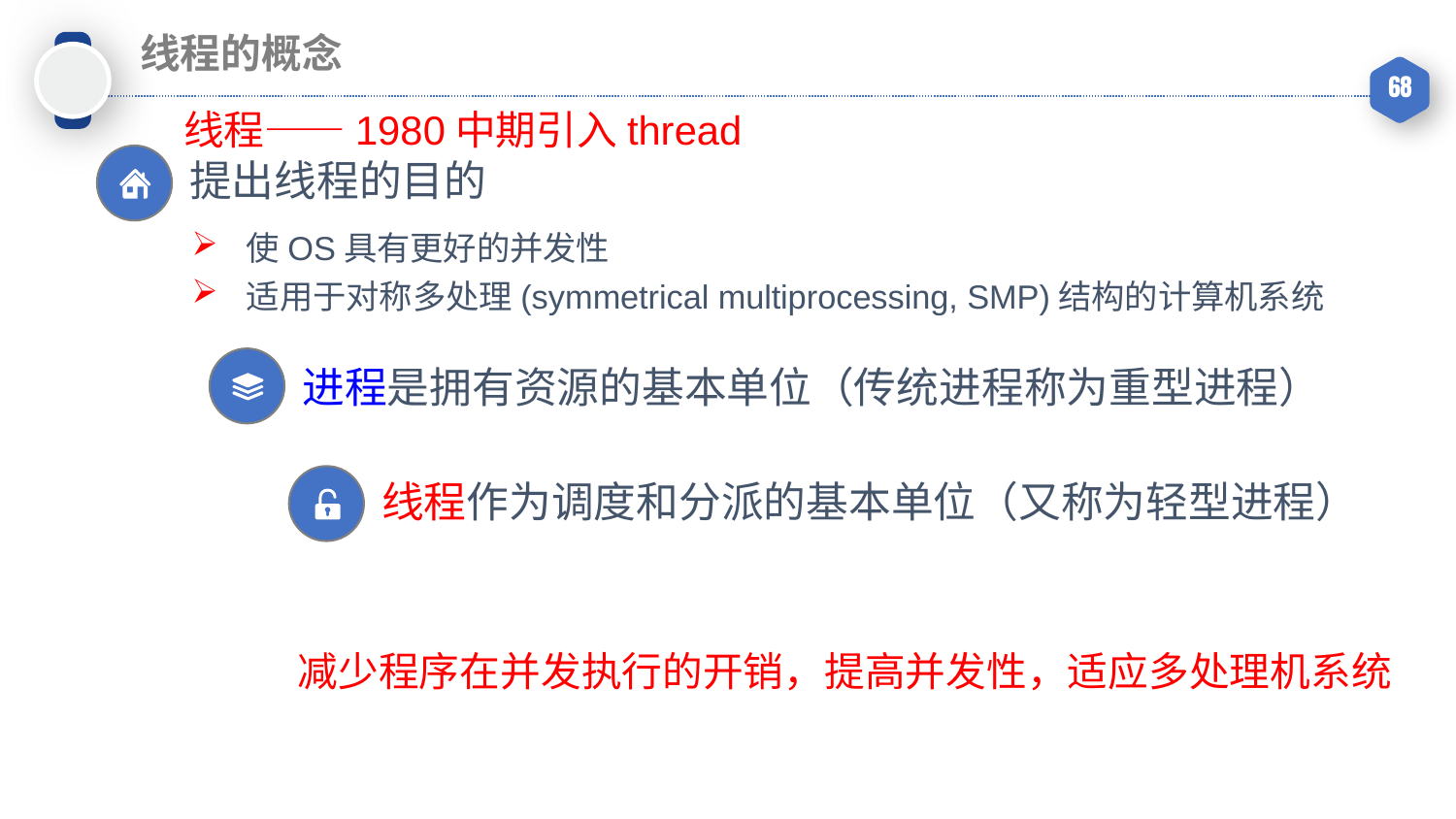

线程的概念
线程——1980中期引入thread

提出线程的目的

使OS具有更好的并发性
适用于对称多处理(symmetrical multiprocessing, SMP)结构的计算机系统

进程是拥有资源的基本单位（传统进程称为重型进程）

线程作为调度和分派的基本单位（又称为轻型进程）

减少程序在并发执行的开销，提高并发性，适应多处理机系统